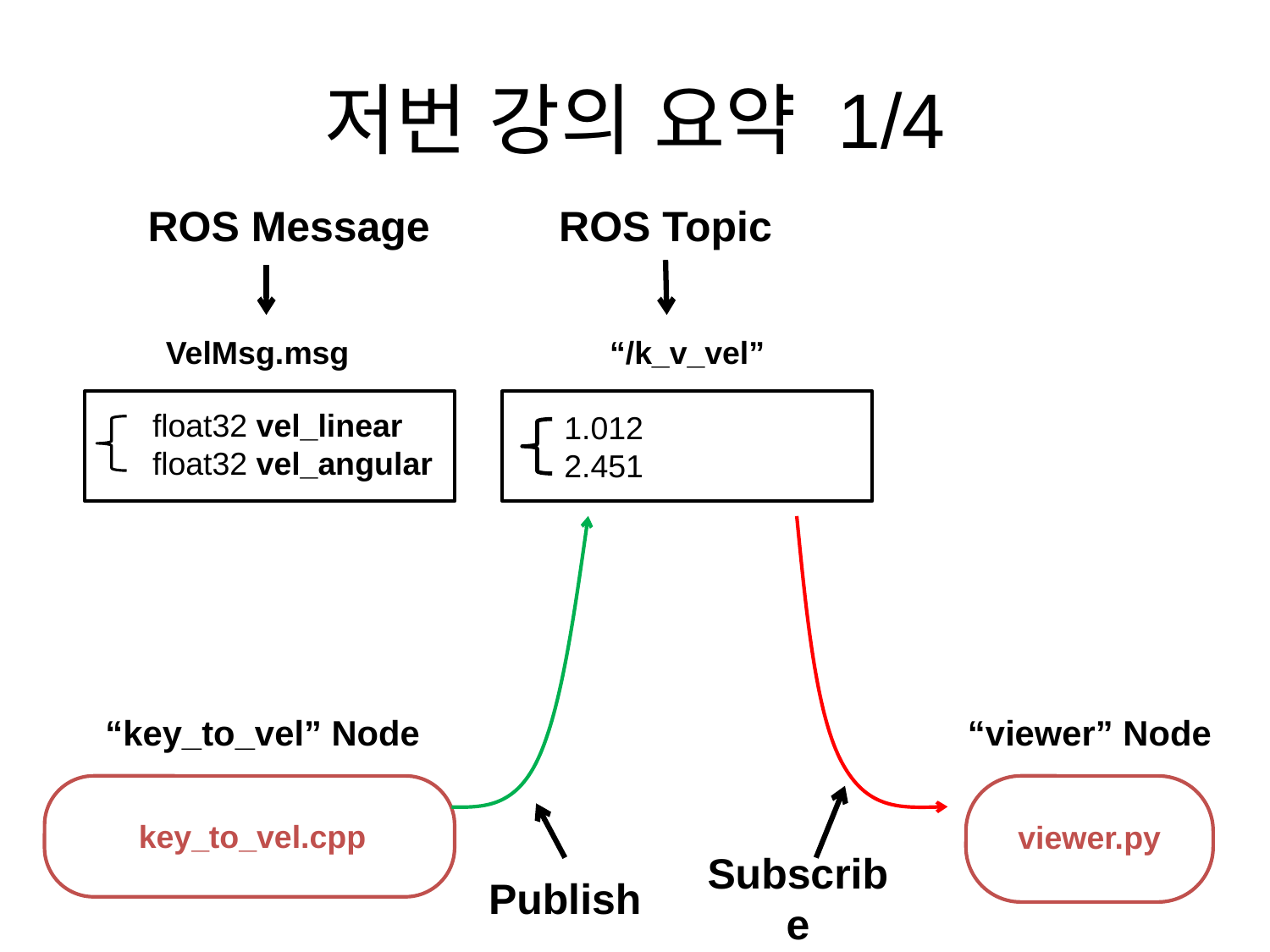

# 저번 강의 요약 1/4
ROS Message
ROS Topic
VelMsg.msg

float32 vel_linear
float32 vel_angular

“/k_v_vel”

1.012
2.451

“key_to_vel” Node
“viewer” Node

key_to_vel.cpp
viewer.py
Subscribe
Publish